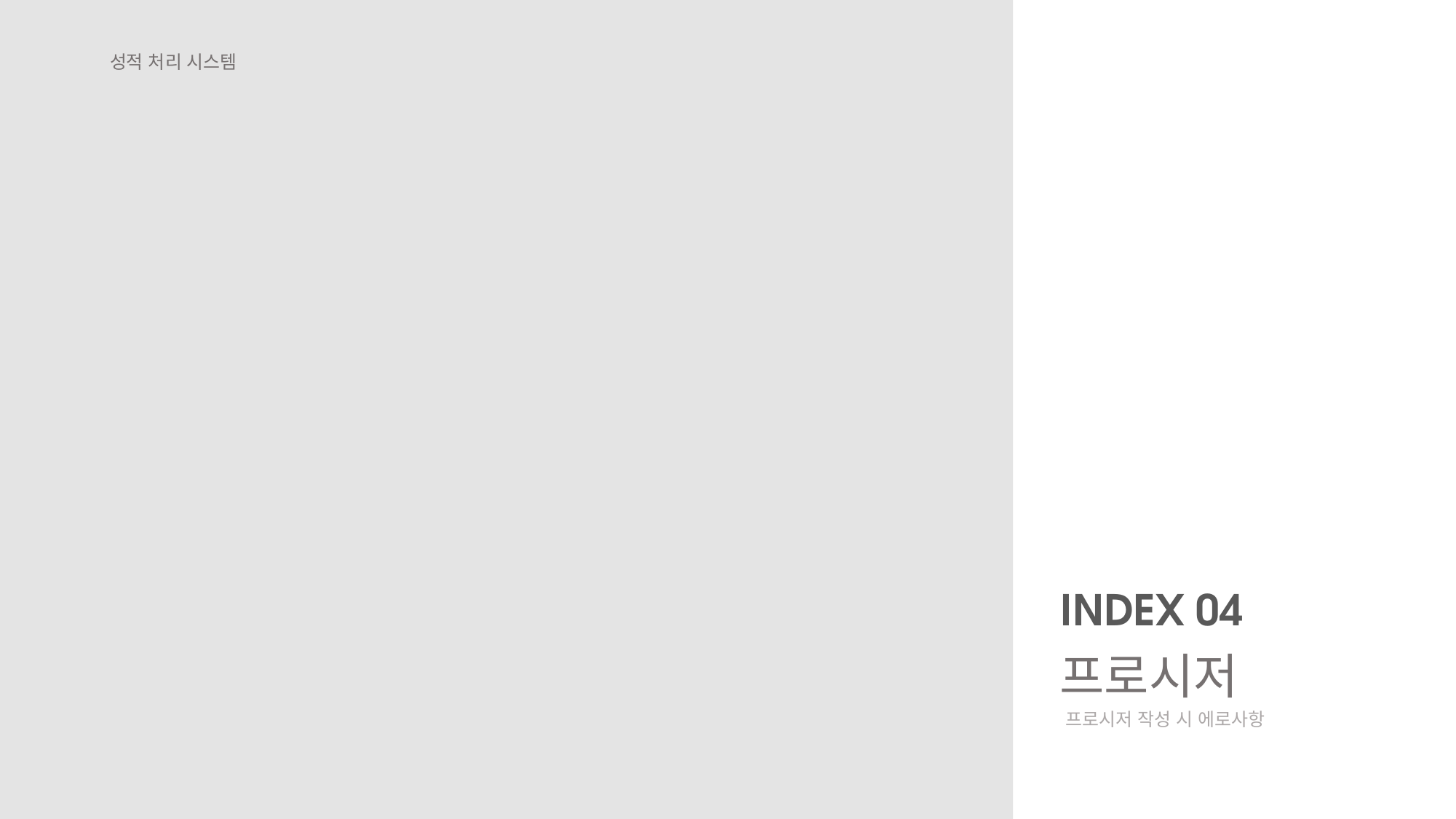

성적 처리 시스템
INDEX 04
프로시저
프로시저 작성 시 에로사항